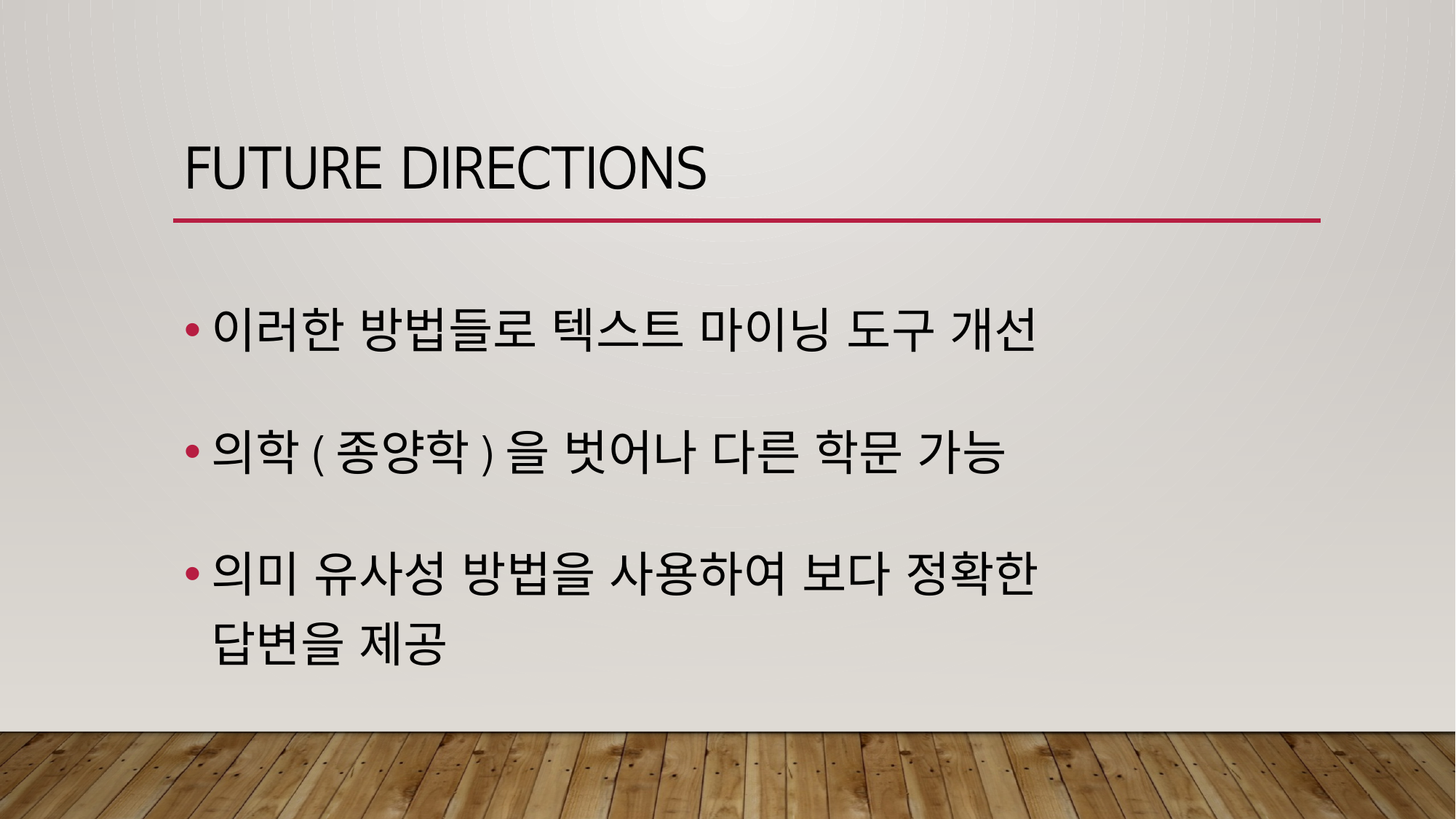

# Future Directions

이러한 방법들로 텍스트 마이닝 도구 개선

의학(종양학)을 벗어나 다른 학문 가능

의미 유사성 방법을 사용하여 보다 정확한
답변을 제공